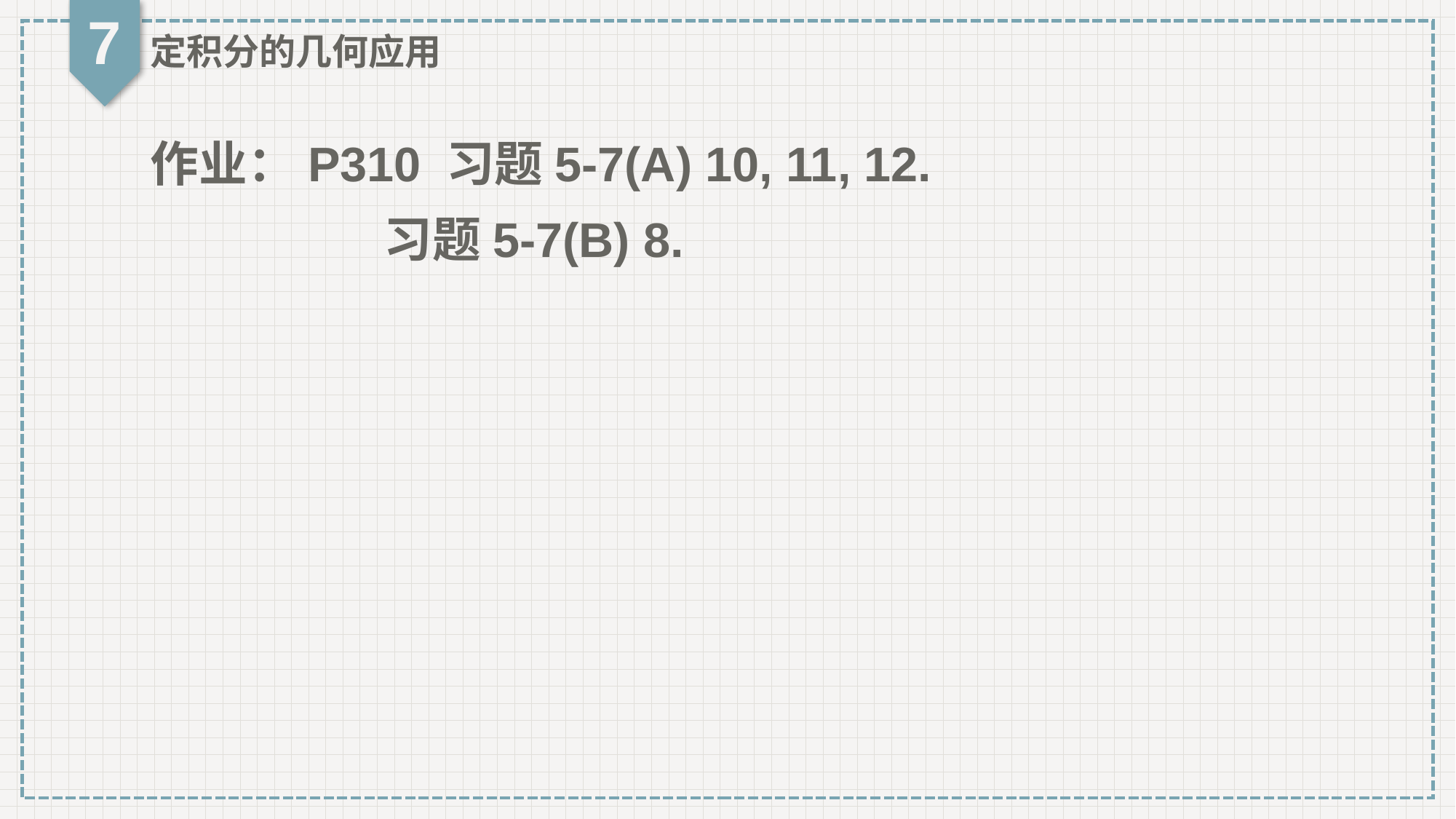

7
定积分的几何应用
作业：P310 习题5-7(A) 10, 11, 12.
                    习题5-7(B) 8.